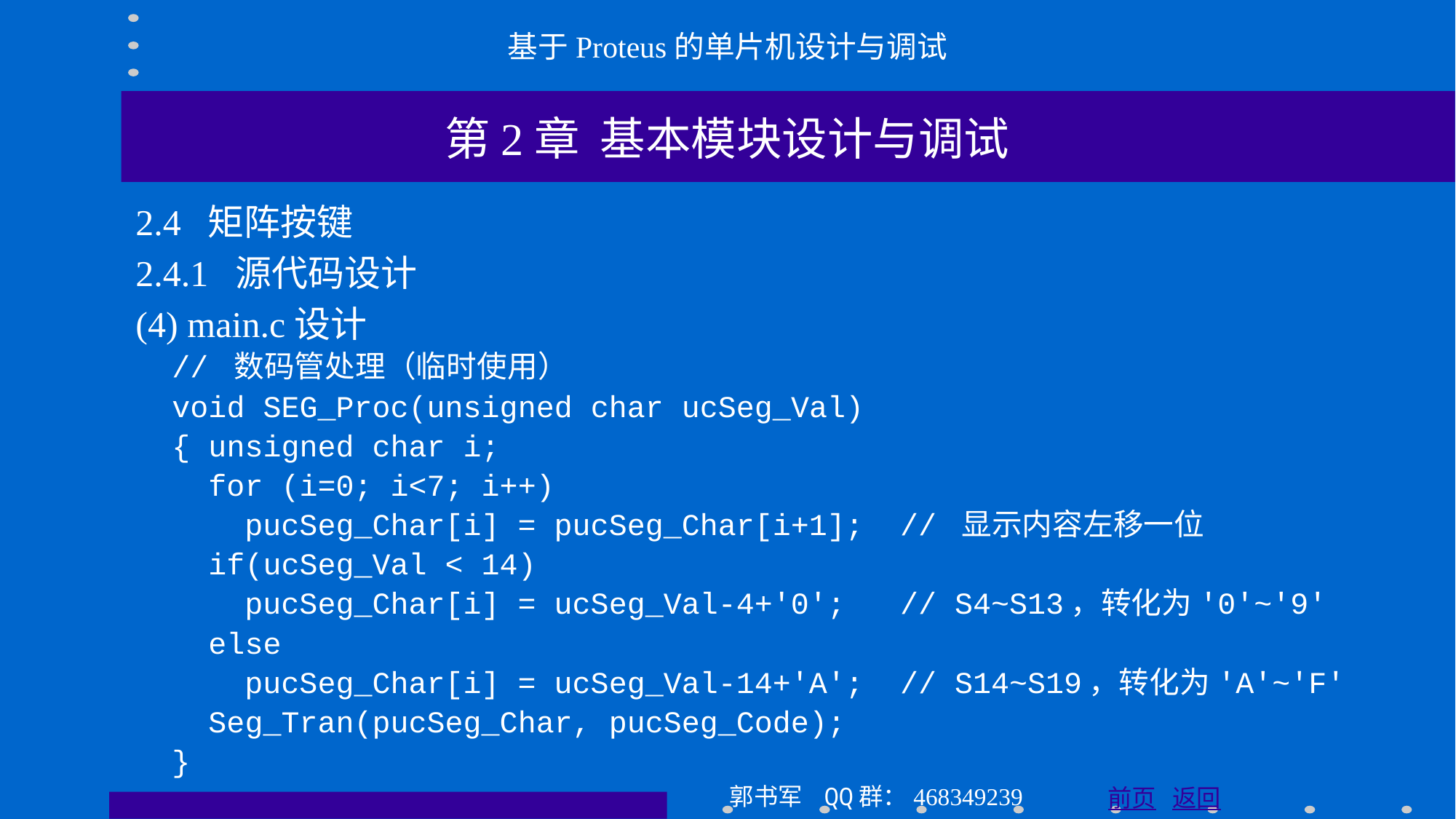

基于Proteus的单片机设计与调试
第2章  基本模块设计与调试
2.4  矩阵按键
2.4.1  源代码设计
(4) main.c设计
  // 数码管处理（临时使用）
  void SEG_Proc(unsigned char ucSeg_Val)
  { unsigned char i;
    for (i=0; i<7; i++)
      pucSeg_Char[i] = pucSeg_Char[i+1];  // 显示内容左移一位
    if(ucSeg_Val < 14)
      pucSeg_Char[i] = ucSeg_Val-4+'0';   // S4~S13，转化为'0'~'9'
    else
      pucSeg_Char[i] = ucSeg_Val-14+'A';  // S14~S19，转化为'A'~'F'
    Seg_Tran(pucSeg_Char, pucSeg_Code);
  }

郭书军   QQ群：468349239
前页   返回